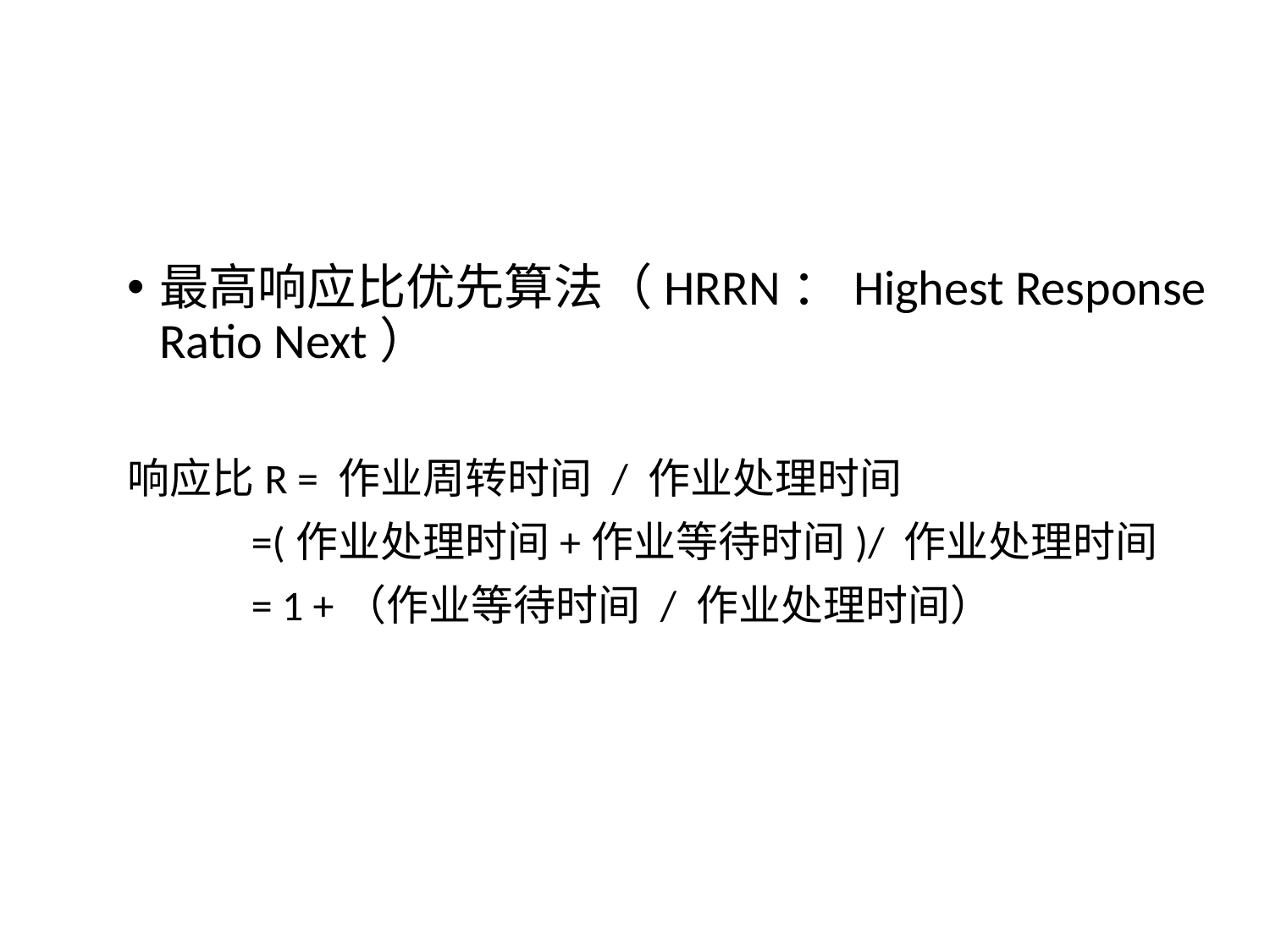

#
最高响应比优先算法（HRRN：Highest Response Ratio Next）

响应比R = 作业周转时间 / 作业处理时间
             =(作业处理时间+作业等待时间)/ 作业处理时间
             = 1 +（作业等待时间 / 作业处理时间）